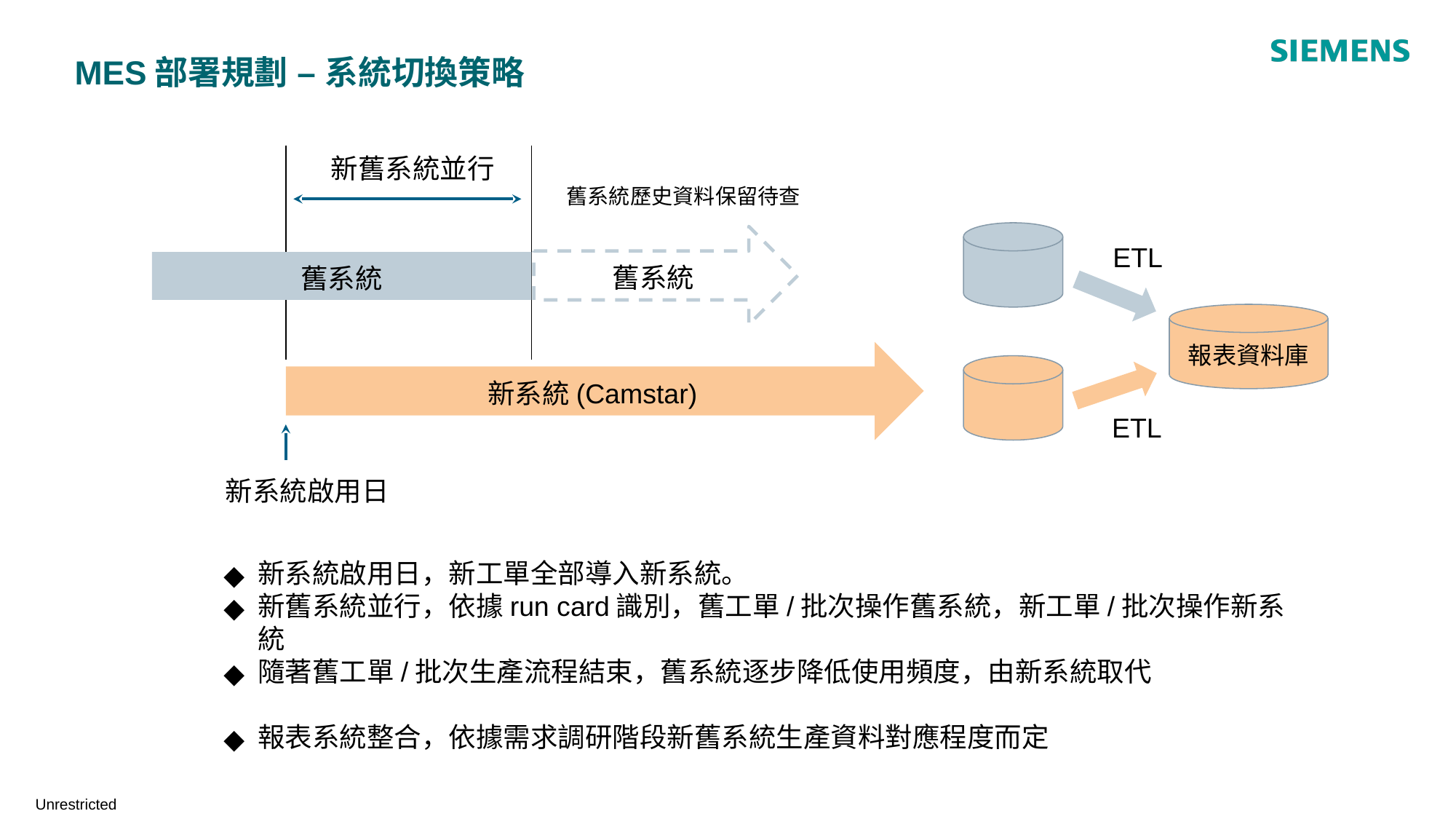

# MES部署規劃 – 系統切換策略
新舊系統並行
舊系統歷史資料保留待查

舊系統
ETL
舊系統

報表資料庫
新系統(Camstar)

ETL
新系統啟用日
新系統啟用日，新工單全部導入新系統。
新舊系統並行，依據run card識別，舊工單/批次操作舊系統，新工單/批次操作新系統
隨著舊工單/批次生產流程結束，舊系統逐步降低使用頻度，由新系統取代

報表系統整合，依據需求調研階段新舊系統生產資料對應程度而定
Unrestricted